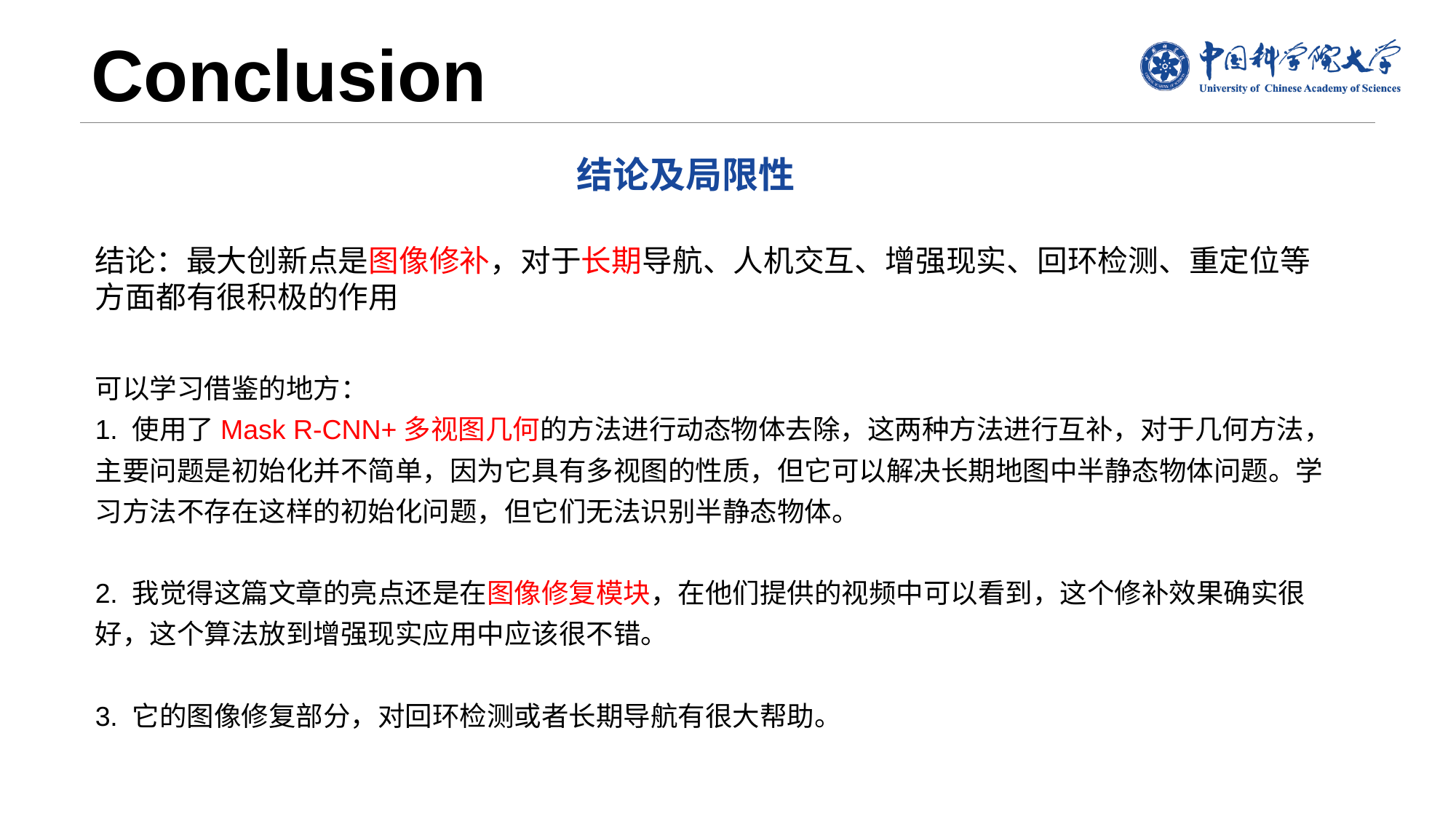

# Conclusion
结论及局限性
结论：最大创新点是图像修补，对于长期导航、人机交互、增强现实、回环检测、重定位等方面都有很积极的作用
可以学习借鉴的地方：
1. 使用了Mask R-CNN+多视图几何的方法进行动态物体去除，这两种方法进行互补，对于几何方法，主要问题是初始化并不简单，因为它具有多视图的性质，但它可以解决长期地图中半静态物体问题。学习方法不存在这样的初始化问题，但它们无法识别半静态物体。

2. 我觉得这篇文章的亮点还是在图像修复模块，在他们提供的视频中可以看到，这个修补效果确实很好，这个算法放到增强现实应用中应该很不错。

3. 它的图像修复部分，对回环检测或者长期导航有很大帮助。